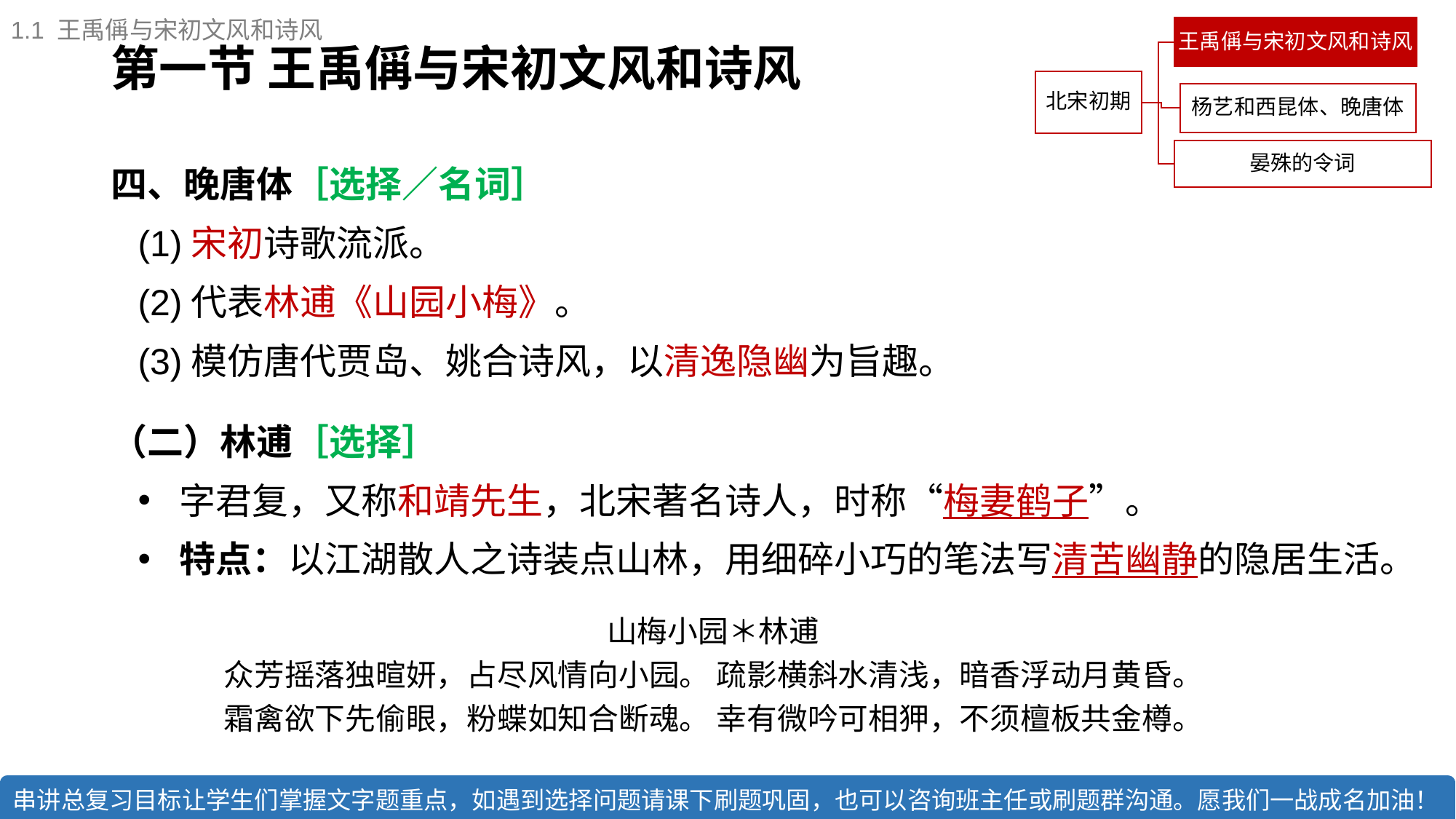

北宋初期
王禹偁与宋初文风和诗风
杨艺和西昆体、晚唐体
晏殊的令词
1.1 王禹偁与宋初文风和诗风
# 第一节 王禹偁与宋初文风和诗风
四、晚唐体［选择／名词］
(1)宋初诗歌流派。
(2)代表林逋《山园小梅》。
(3)模仿唐代贾岛、姚合诗风，以清逸隐幽为旨趣。
（二）林逋［选择］
字君复，又称和靖先生，北宋著名诗人，时称“梅妻鹤子”。
特点：以江湖散人之诗装点山林，用细碎小巧的笔法写清苦幽静的隐居生活。

山梅小园＊林逋
众芳摇落独暄妍，占尽风情向小园。 疏影横斜水清浅，暗香浮动月黄昏。
霜禽欲下先偷眼，粉蝶如知合断魂。 幸有微吟可相狎，不须檀板共金樽。